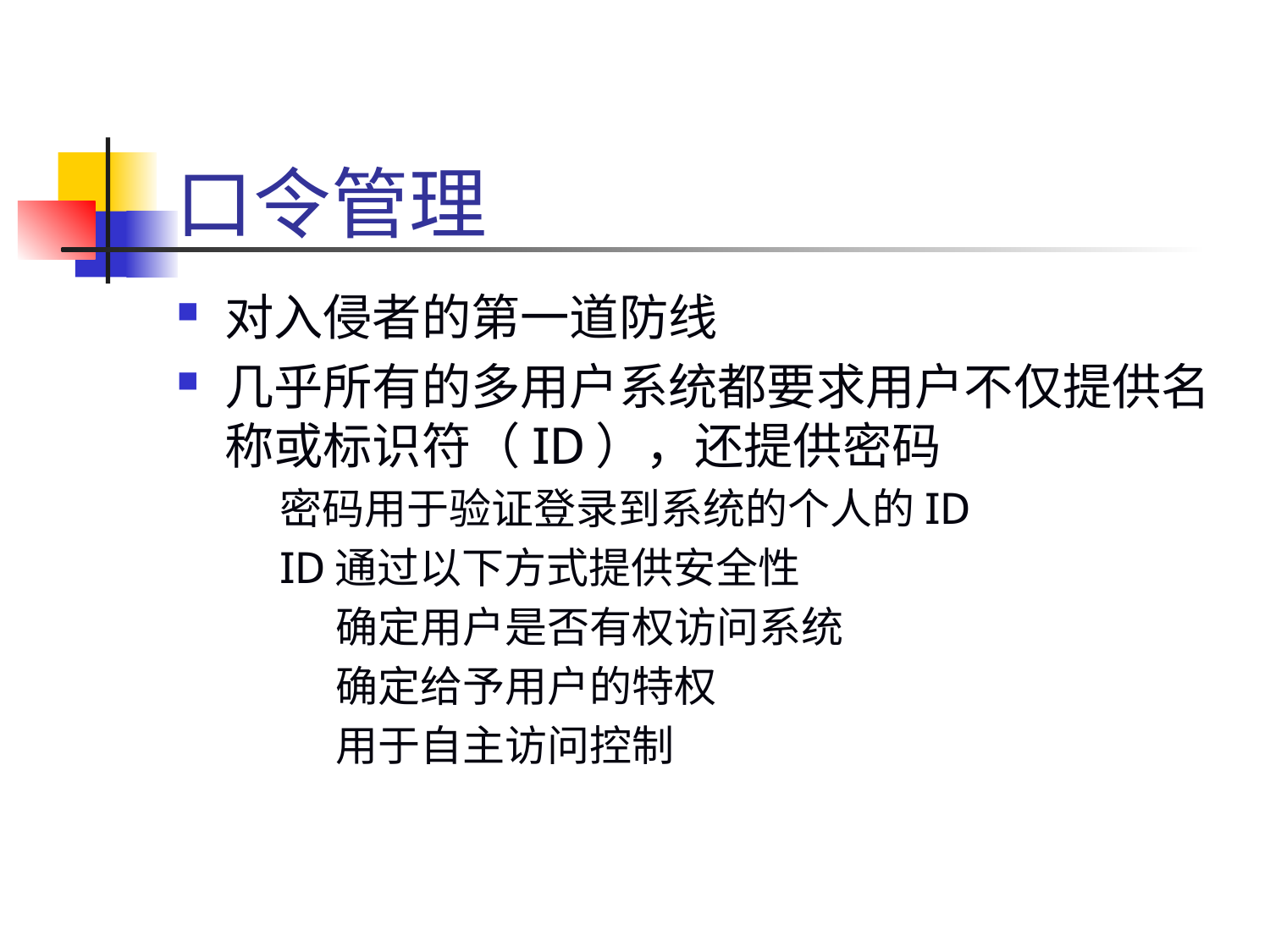

# 口令管理
对入侵者的第一道防线
几乎所有的多用户系统都要求用户不仅提供名称或标识符（ID），还提供密码
密码用于验证登录到系统的个人的ID
ID通过以下方式提供安全性
确定用户是否有权访问系统
确定给予用户的特权
用于自主访问控制